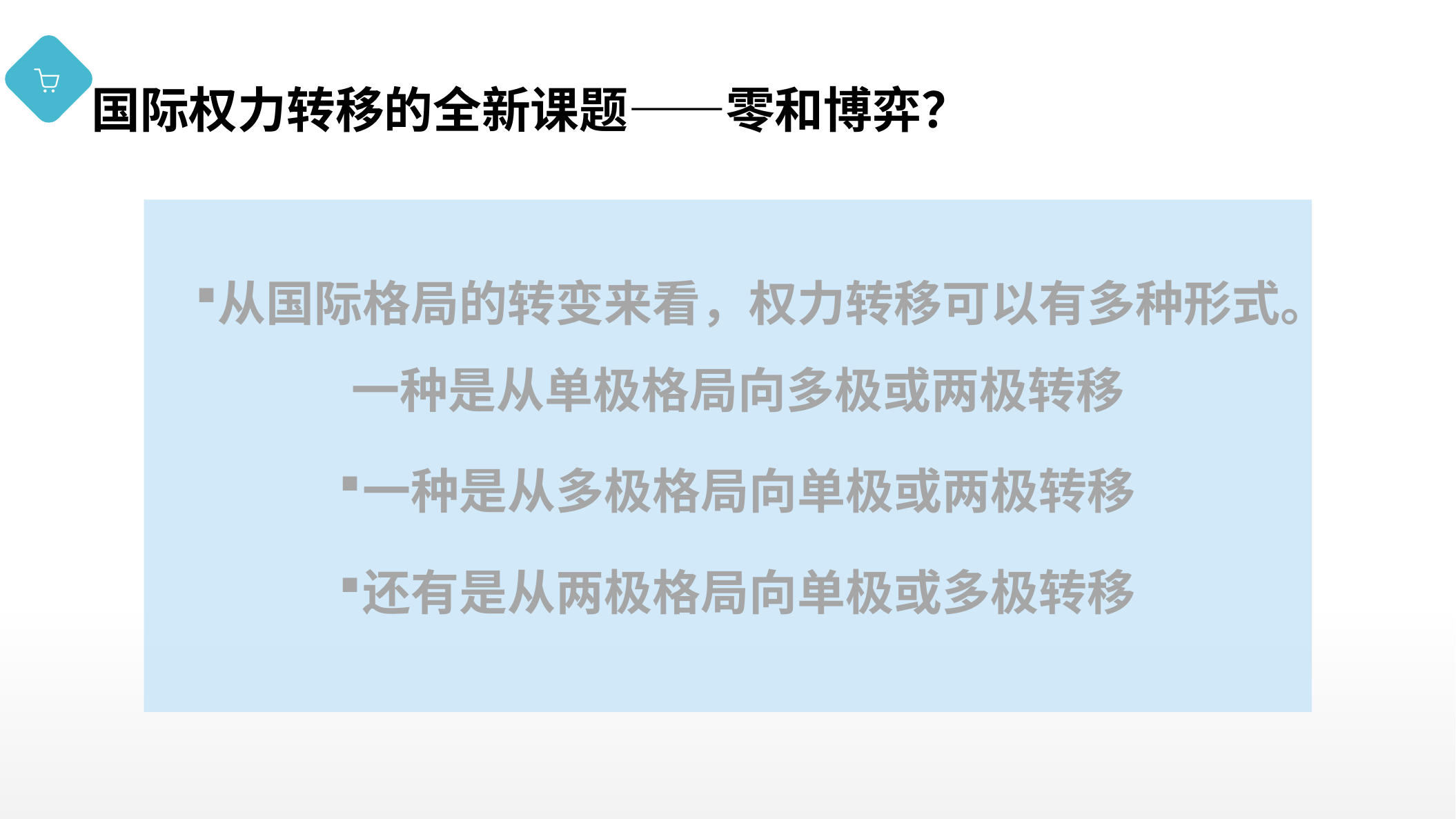

国际权力转移的全新课题——零和博弈？

从国际格局的转变来看，权力转移可以有多种形式。一种是从单极格局向多极或两极转移
一种是从多极格局向单极或两极转移
还有是从两极格局向单极或多极转移